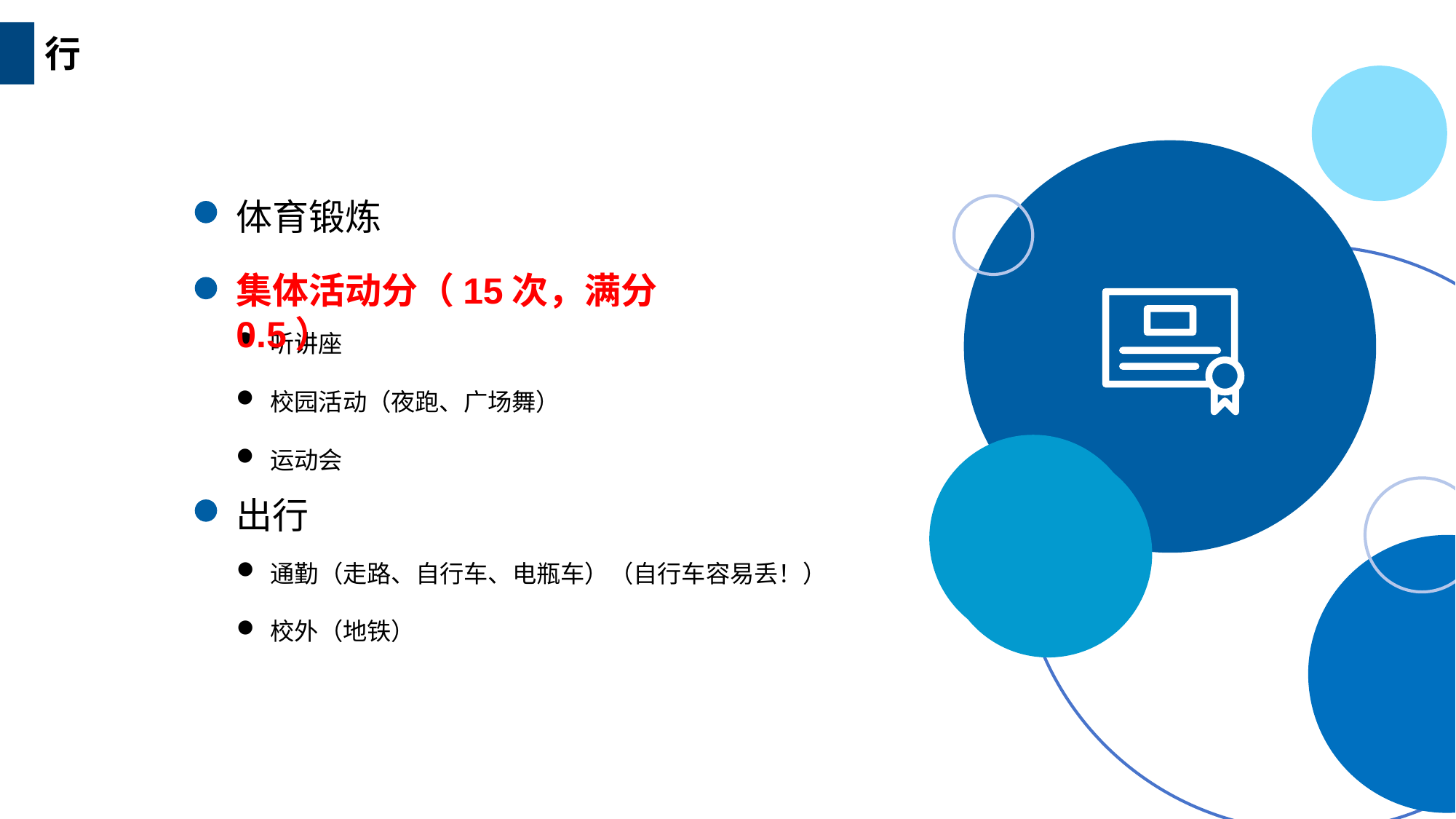

行

体育锻炼

集体活动分（15次，满分0.5）

听讲座

校园活动（夜跑、广场舞）

运动会

出行

通勤（走路、自行车、电瓶车）（自行车容易丢！）

校外（地铁）